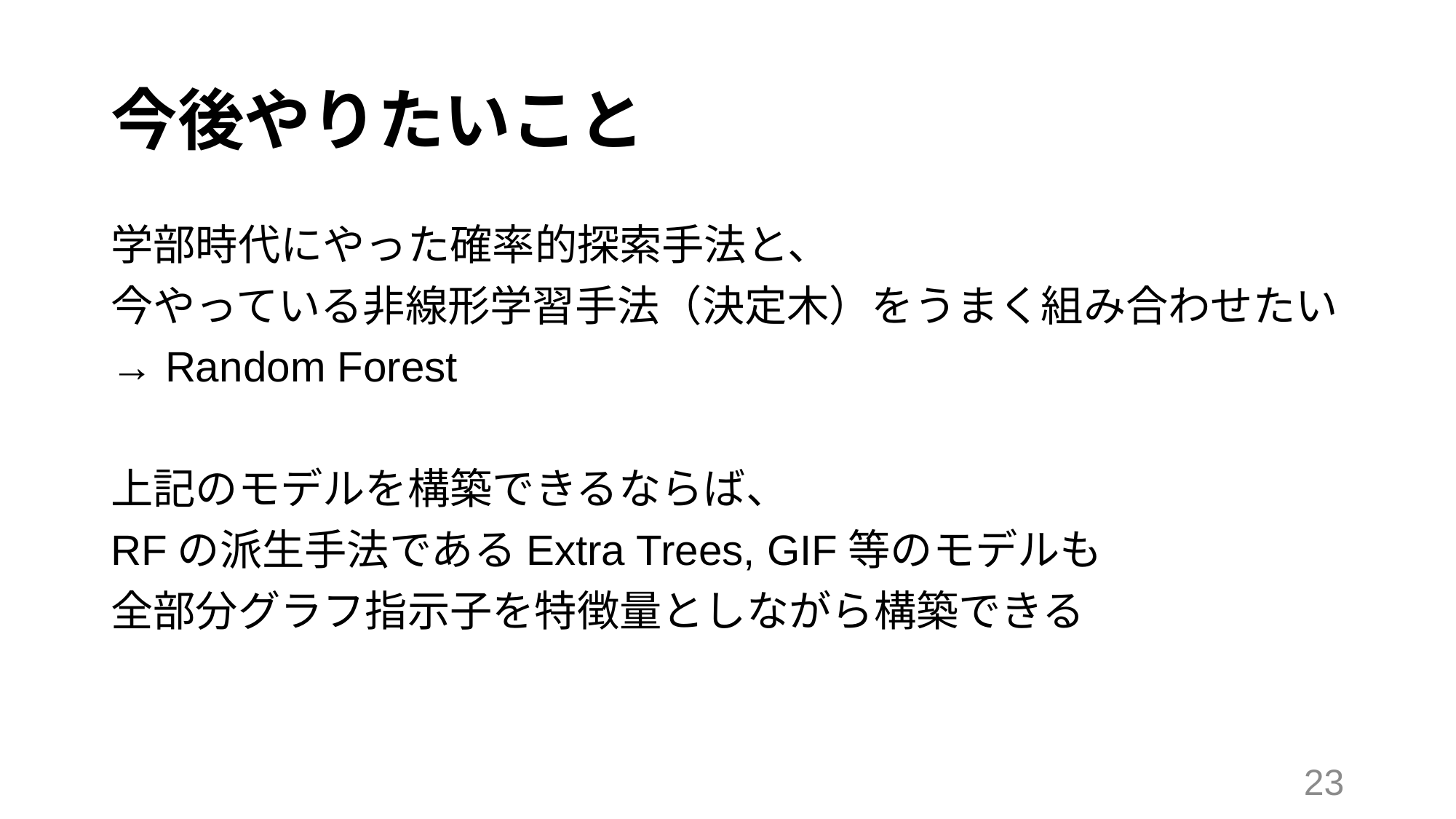

# 今後やりたいこと
学部時代にやった確率的探索手法と、
今やっている非線形学習手法（決定木）をうまく組み合わせたい
→ Random Forest

上記のモデルを構築できるならば、
RFの派生手法であるExtra Trees, GIF等のモデルも
全部分グラフ指示子を特徴量としながら構築できる

23